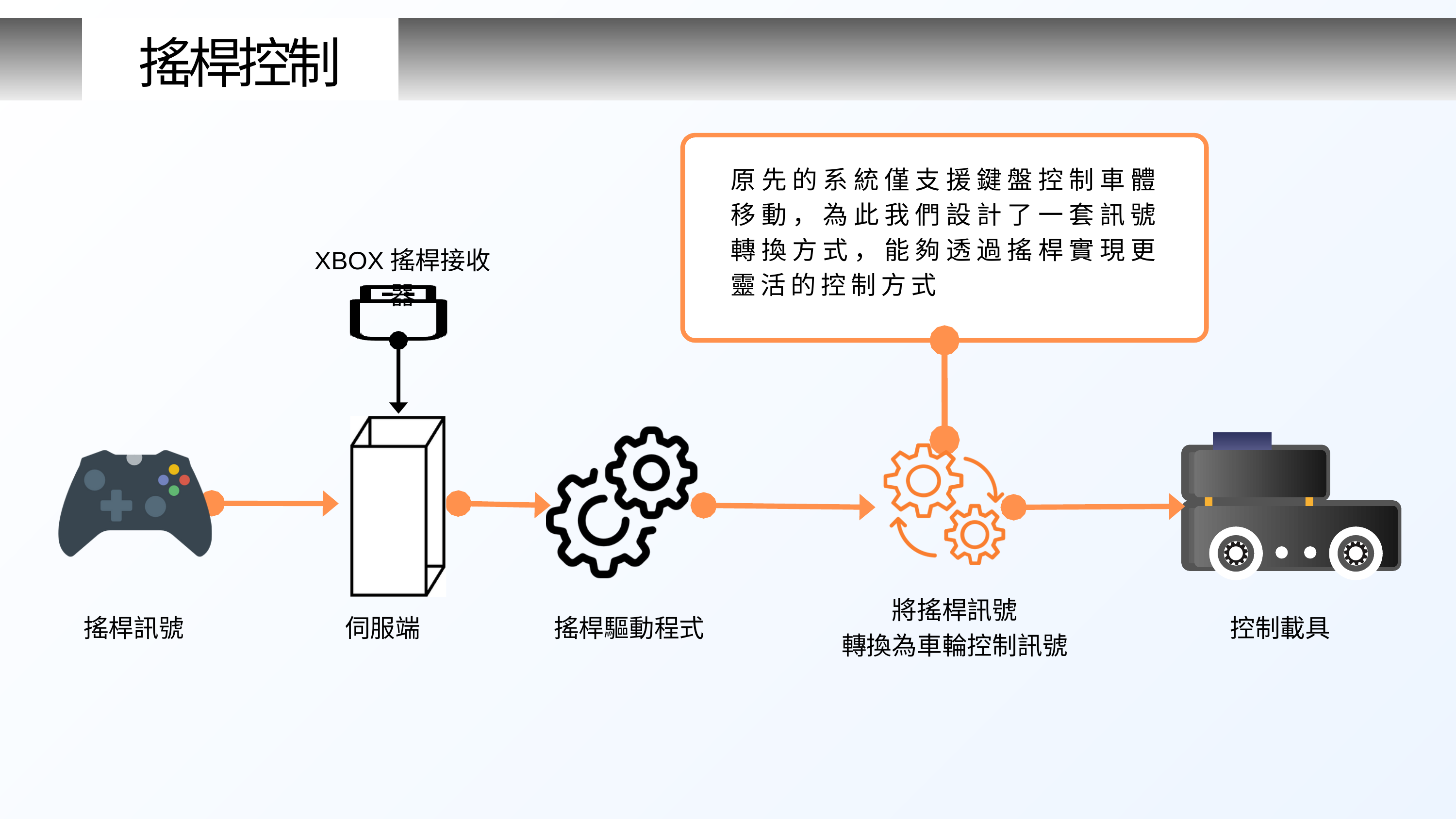

搖桿控制

原先的系統僅支援鍵盤控制車體移動，為此我們設計了一套訊號轉換方式，能夠透過搖桿實現更靈活的控制方式
XBOX搖桿接收器

將搖桿訊號
轉換為車輪控制訊號
搖桿訊號
伺服端
搖桿驅動程式
控制載具